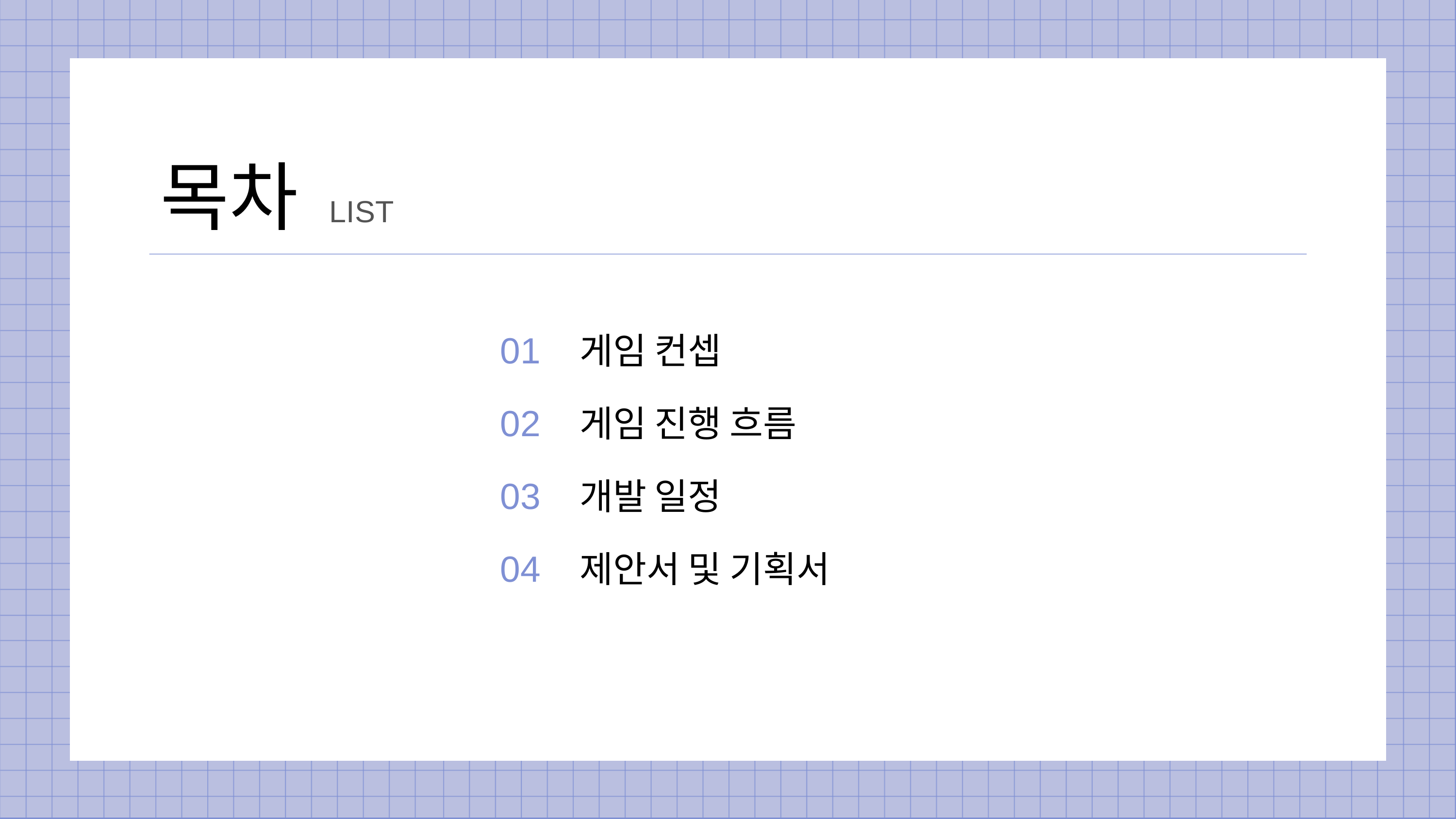

목차
LIST

01
02
03
04
게임 컨셉
게임 진행 흐름
개발 일정
제안서 및 기획서